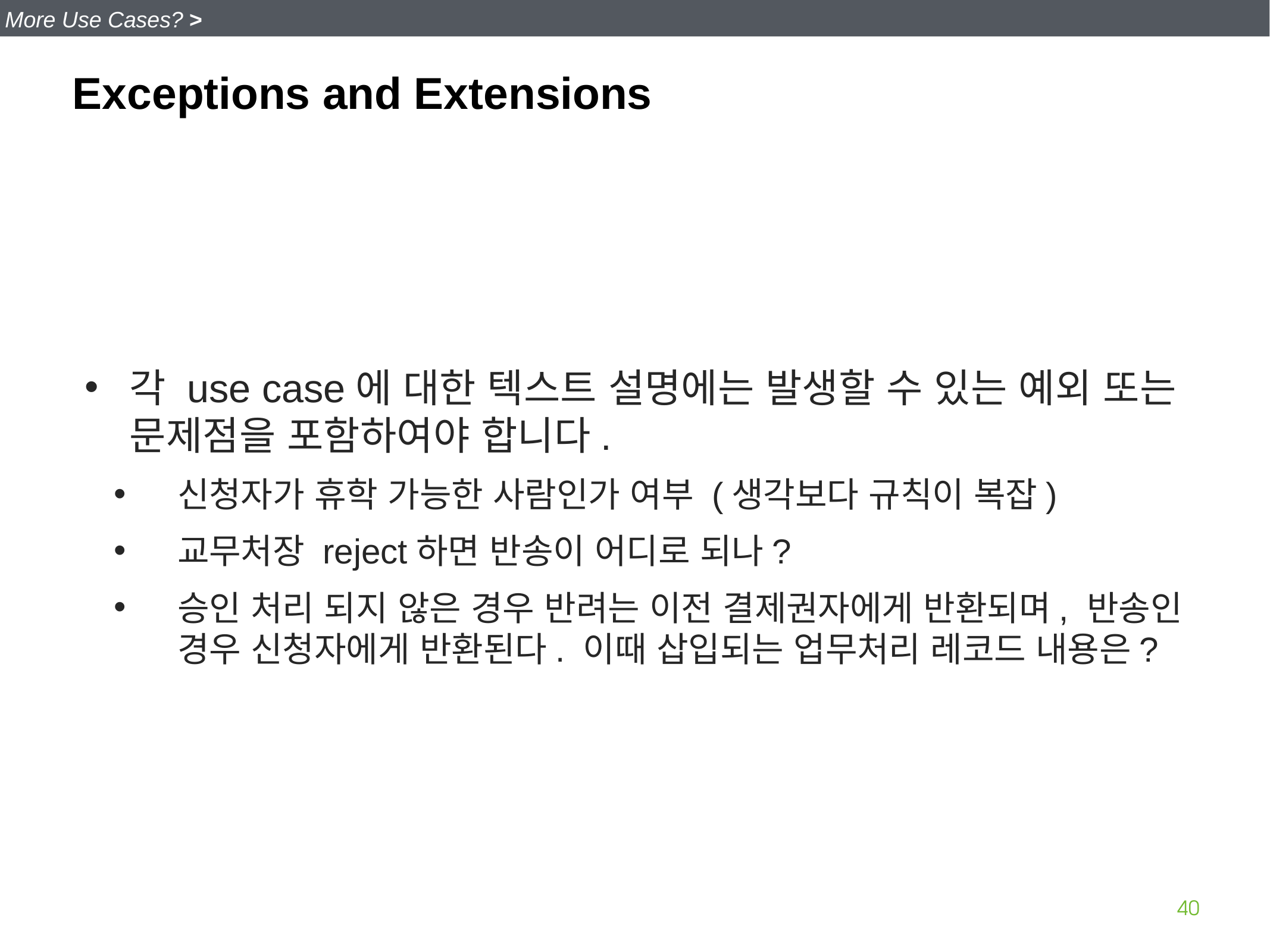

More Use Cases? >
Exceptions and Extensions
각 use case에 대한 텍스트 설명에는 발생할 수 있는 예외 또는 문제점을 포함하여야 합니다.
신청자가 휴학 가능한 사람인가 여부 (생각보다 규칙이 복잡)
교무처장 reject하면 반송이 어디로 되나?
승인 처리 되지 않은 경우 반려는 이전 결제권자에게 반환되며, 반송인 경우 신청자에게 반환된다. 이때 삽입되는 업무처리 레코드 내용은?
40